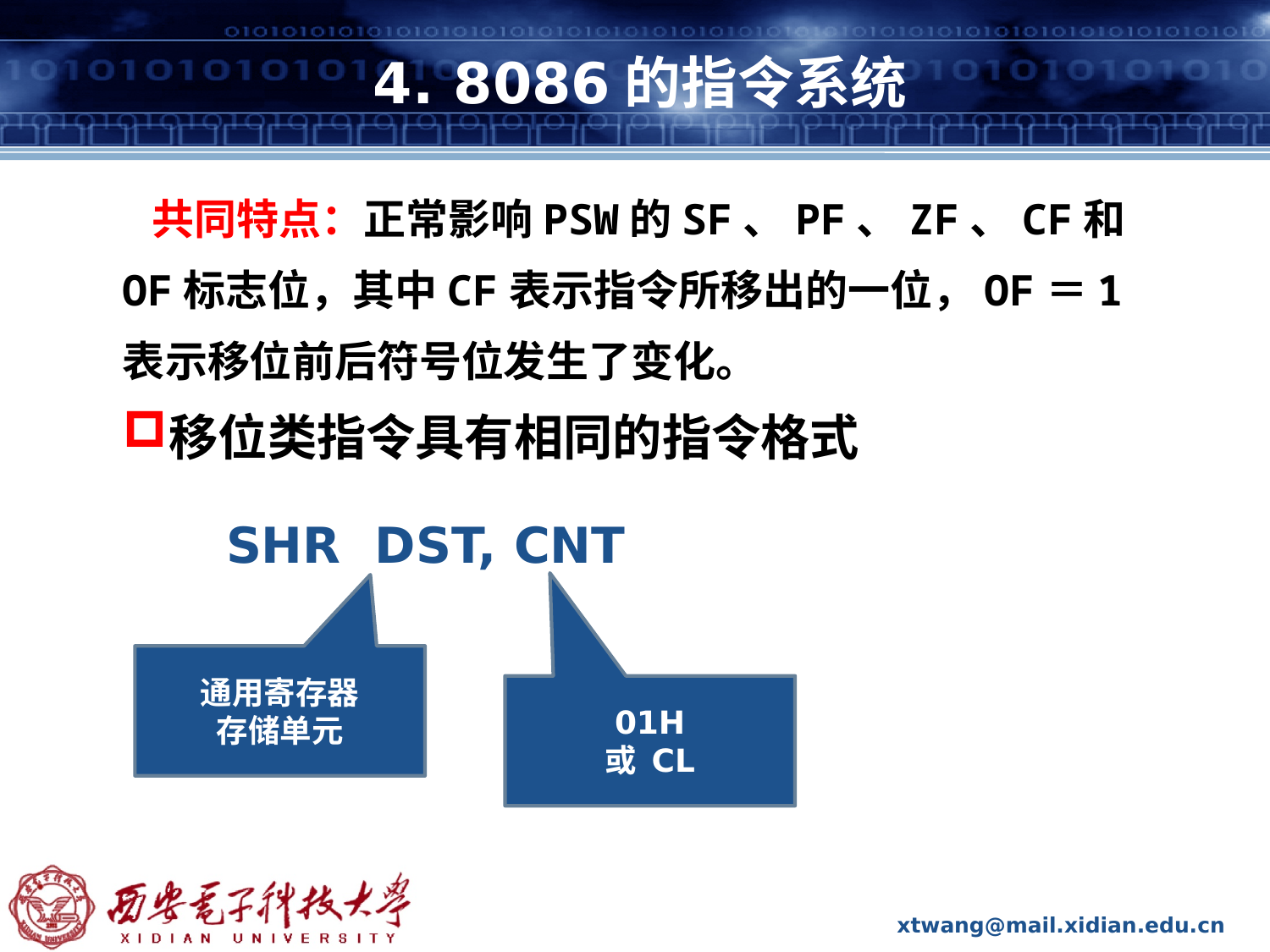

# 4. 8086的指令系统
  共同特点：正常影响PSW的SF、PF、ZF、CF和OF标志位，其中CF表示指令所移出的一位，OF＝1表示移位前后符号位发生了变化。
移位类指令具有相同的指令格式
      SHR  DST, CNT
通用寄存器
存储单元
01H
或 CL